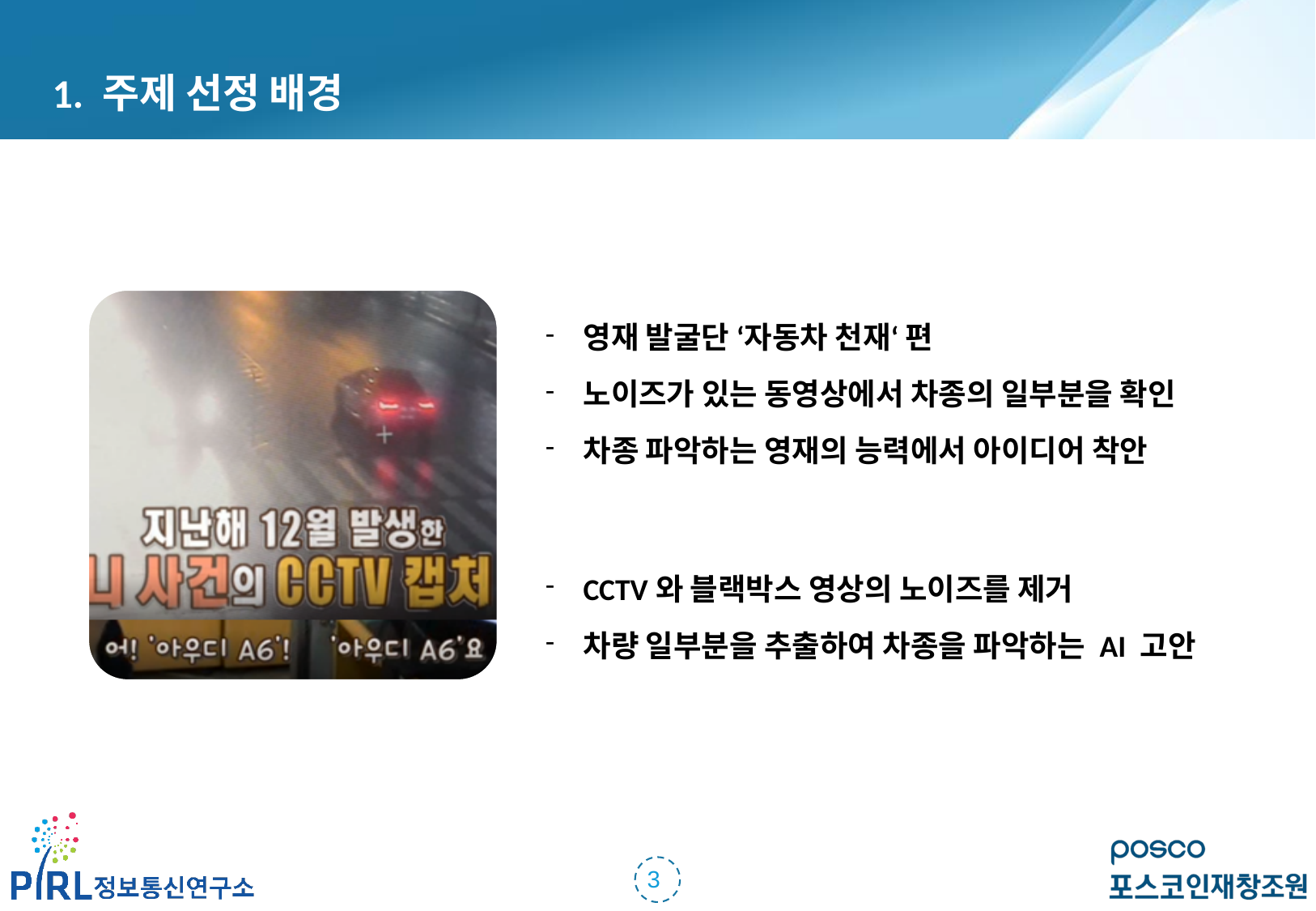

1. 주제 선정 배경

영재 발굴단 ‘자동차 천재‘ 편

노이즈가 있는 동영상에서 차종의 일부분을 확인

차종 파악하는 영재의 능력에서 아이디어 착안
CCTV와 블랙박스 영상의 노이즈를 제거

차량 일부분을 추출하여 차종을 파악하는 AI 고안